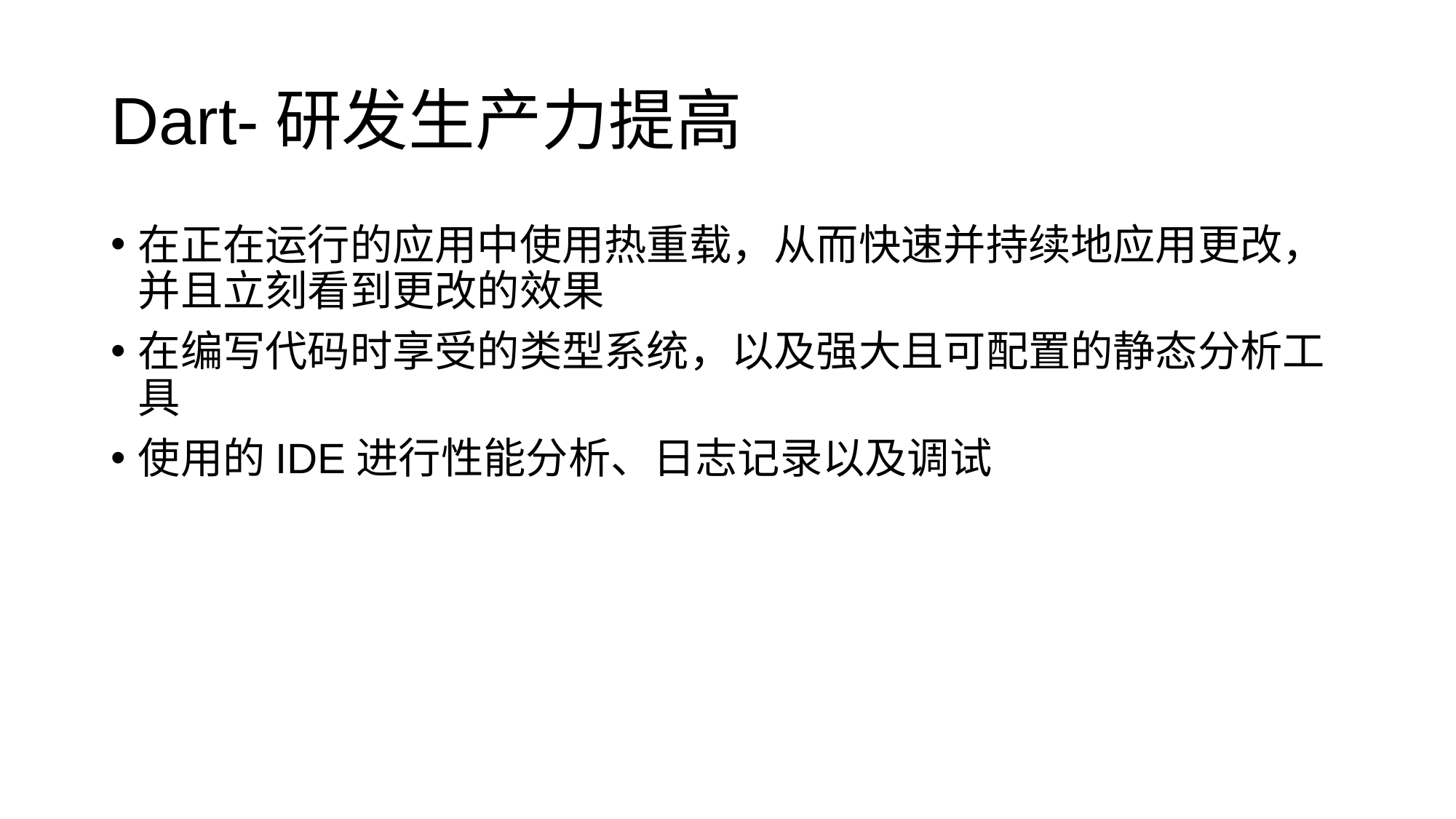

# Dart-研发生产力提高
在正在运行的应用中使用热重载，从而快速并持续地应用更改，并且立刻看到更改的效果
在编写代码时享受的类型系统，以及强大且可配置的静态分析工具
使用的IDE进行性能分析、日志记录以及调试